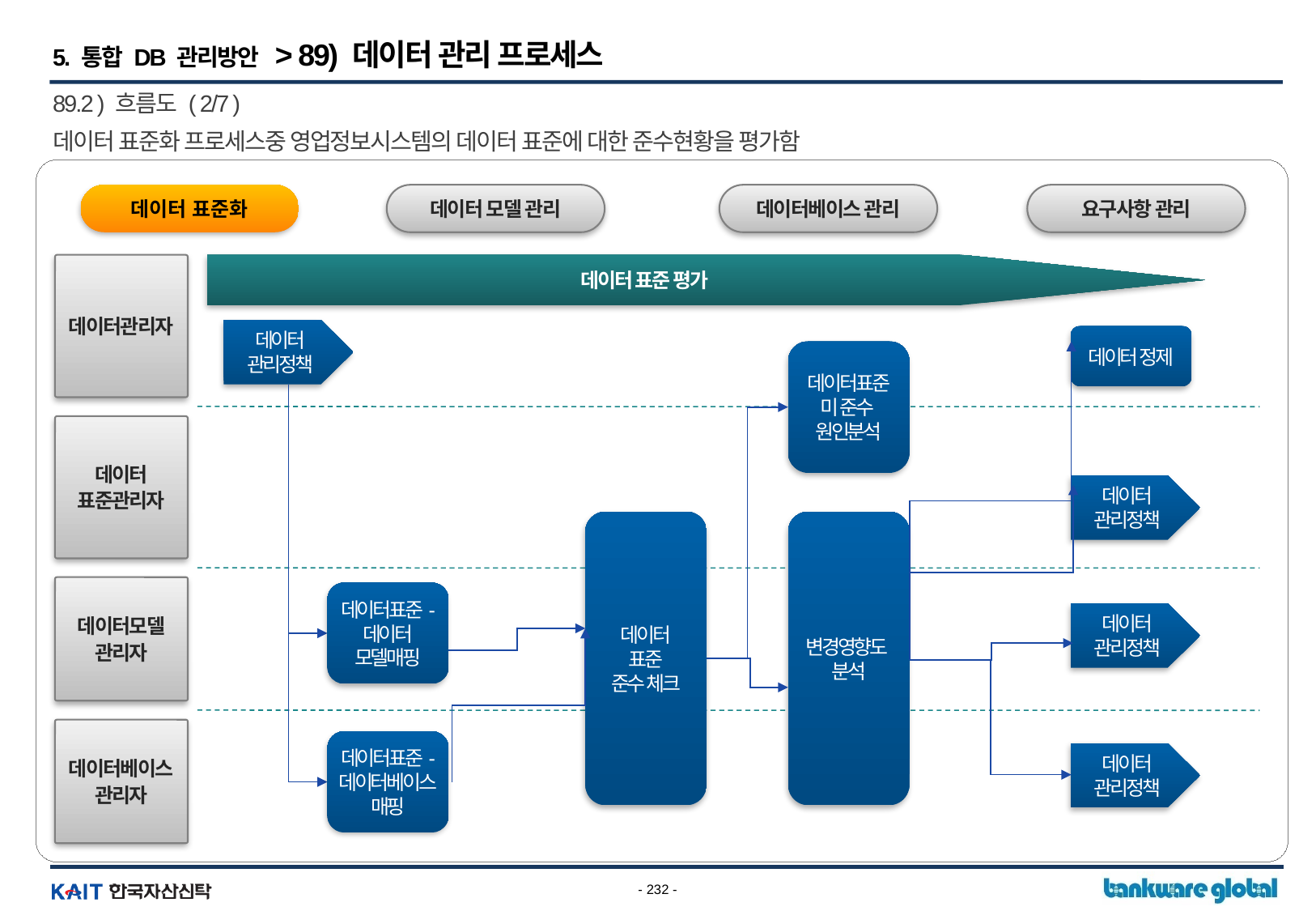

5. 통합 DB 관리방안 > 89) 데이터 관리 프로세스
89.2 ) 흐름도 ( 2/7 )
데이터 표준화 프로세스중 영업정보시스템의 데이터 표준에 대한 준수현황을 평가함

데이터 표준화
데이터 모델 관리
데이터베이스 관리
요구사항 관리
데이터 표준 평가
데이터관리자
데이터
관리정책
데이터 정제
데이터표준
미 준수
원인분석
데이터
표준관리자
데이터
관리정책
데이터
표준
준수 체크
변경영향도
분석
데이터모델
관리자
데이터표준-
데이터
모델매핑
데이터
관리정책
데이터베이스
관리자
데이터표준-
데이터베이스
매핑
데이터
관리정책